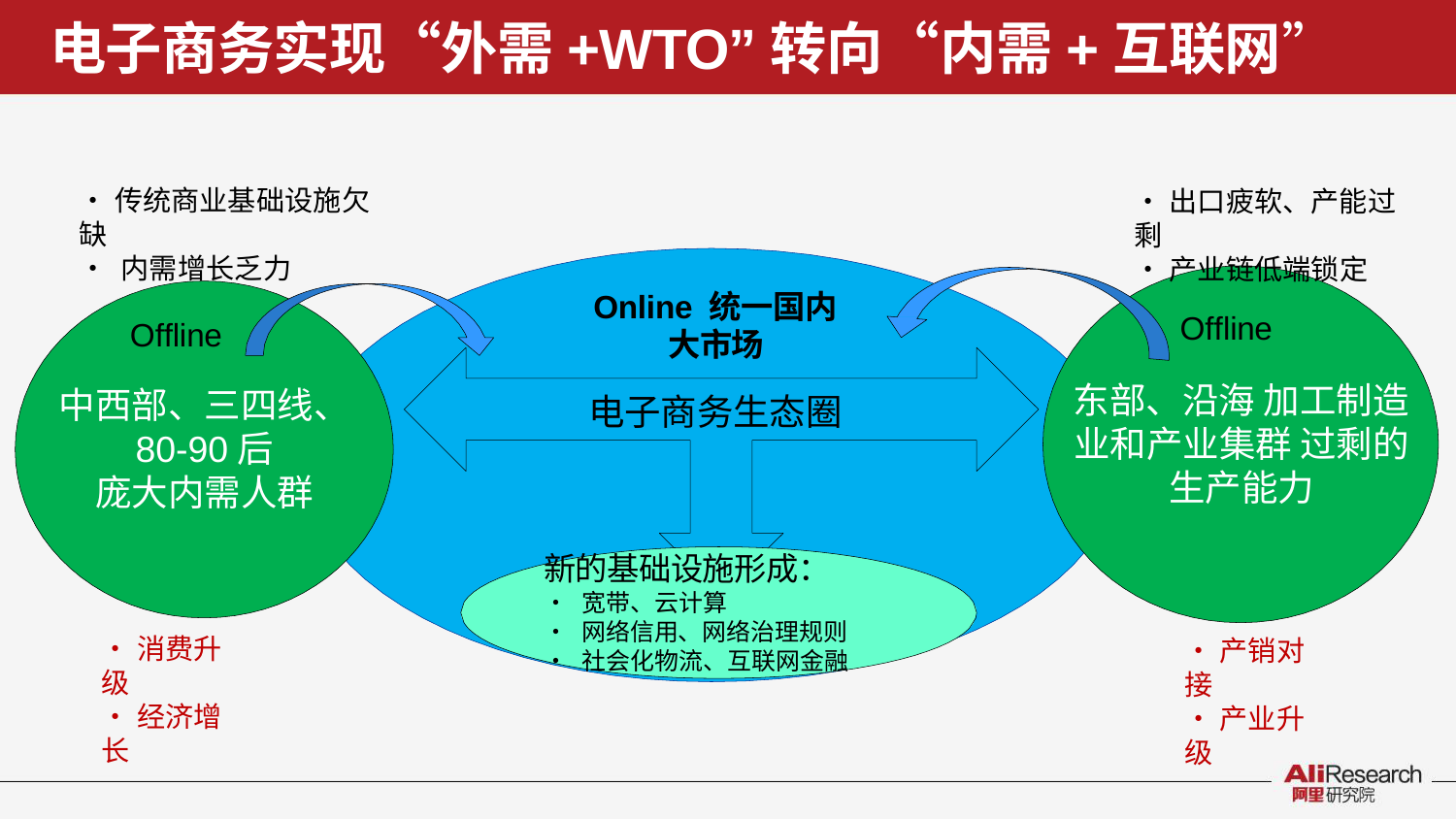

# 电子商务实现“外需+WTO”转向“内需+互联网”
•传统商业基础设施欠缺
• 内需增长乏力
•出口疲软、产能过剩
•产业链低端锁定

Online 统一国内大市场
电子商务生态圈
Offline
Offline

东部、沿海 加工制造业和产业集群 过剩的生产能力
中西部、三四线、
80-90后
庞大内需人群

新的基础设施形成：
•	宽带、云计算
•	网络信用、网络治理规则
•	社会化物流、互联网金融
•消费升级
•经济增长
•产销对接
•产业升级